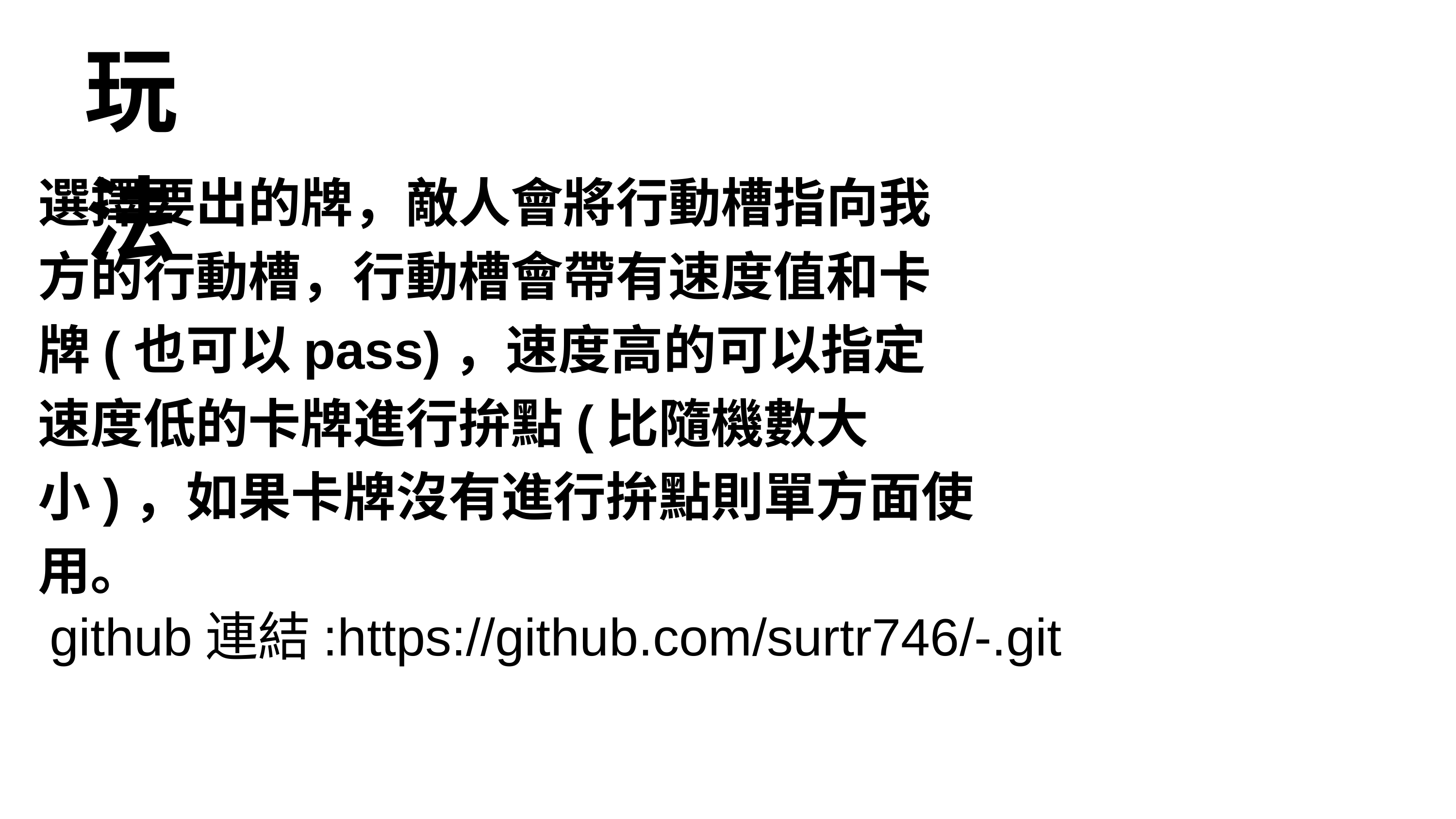

玩法
選擇要出的牌，敵人會將行動槽指向我方的行動槽，行動槽會帶有速度值和卡牌(也可以pass)，速度高的可以指定速度低的卡牌進行拚點(比隨機數大小)，如果卡牌沒有進行拚點則單方面使用。
github連結:https://github.com/surtr746/-.git